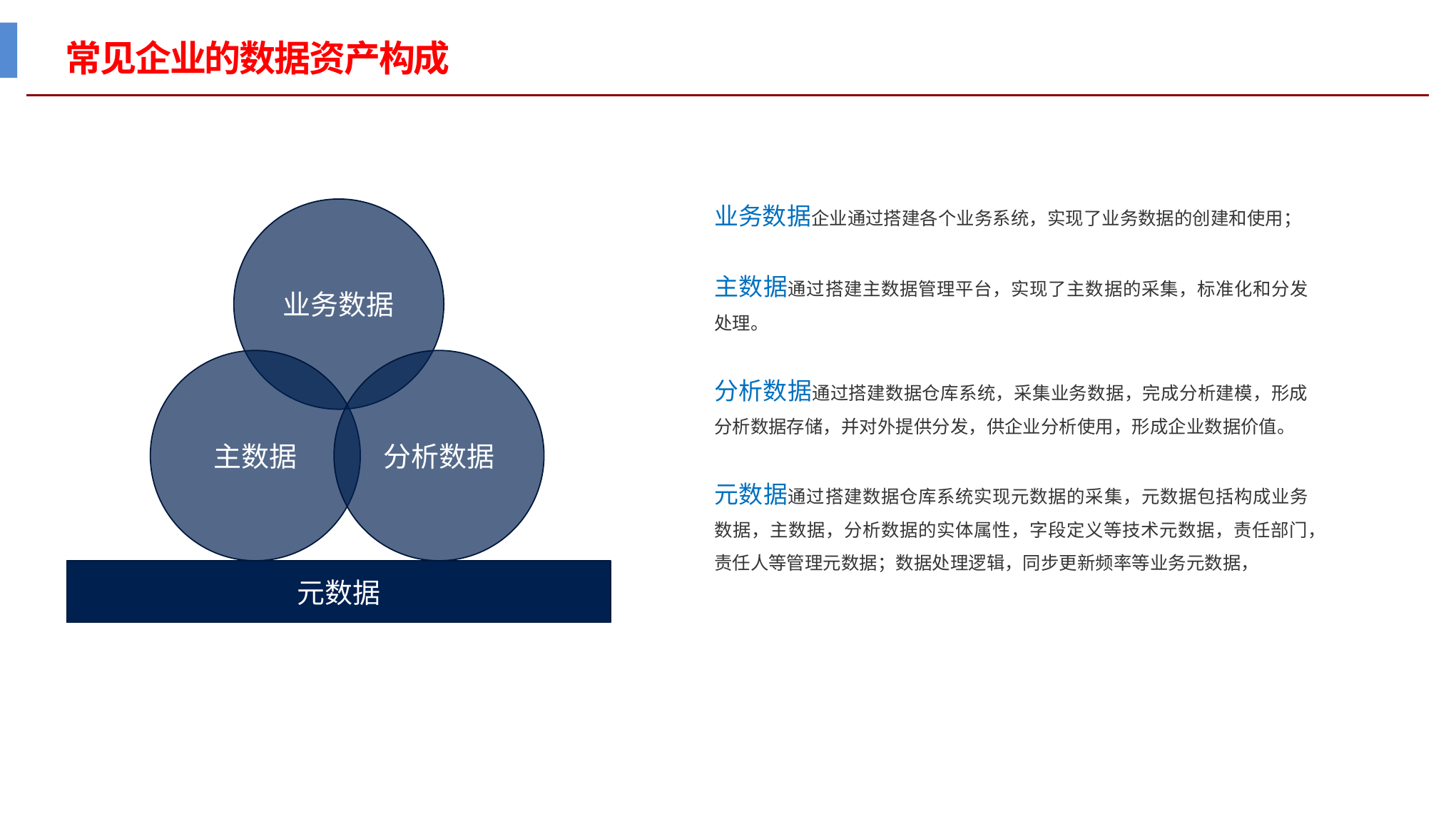

# 常见企业的数据资产构成
业务数据企业通过搭建各个业务系统，实现了业务数据的创建和使用；
主数据通过搭建主数据管理平台，实现了主数据的采集，标准化和分发处理。
分析数据通过搭建数据仓库系统，采集业务数据，完成分析建模，形成分析数据存储，并对外提供分发，供企业分析使用，形成企业数据价值。
元数据通过搭建数据仓库系统实现元数据的采集，元数据包括构成业务数据，主数据，分析数据的实体属性，字段定义等技术元数据，责任部门，责任人等管理元数据；数据处理逻辑，同步更新频率等业务元数据，

业务数据
主数据
分析数据
元数据